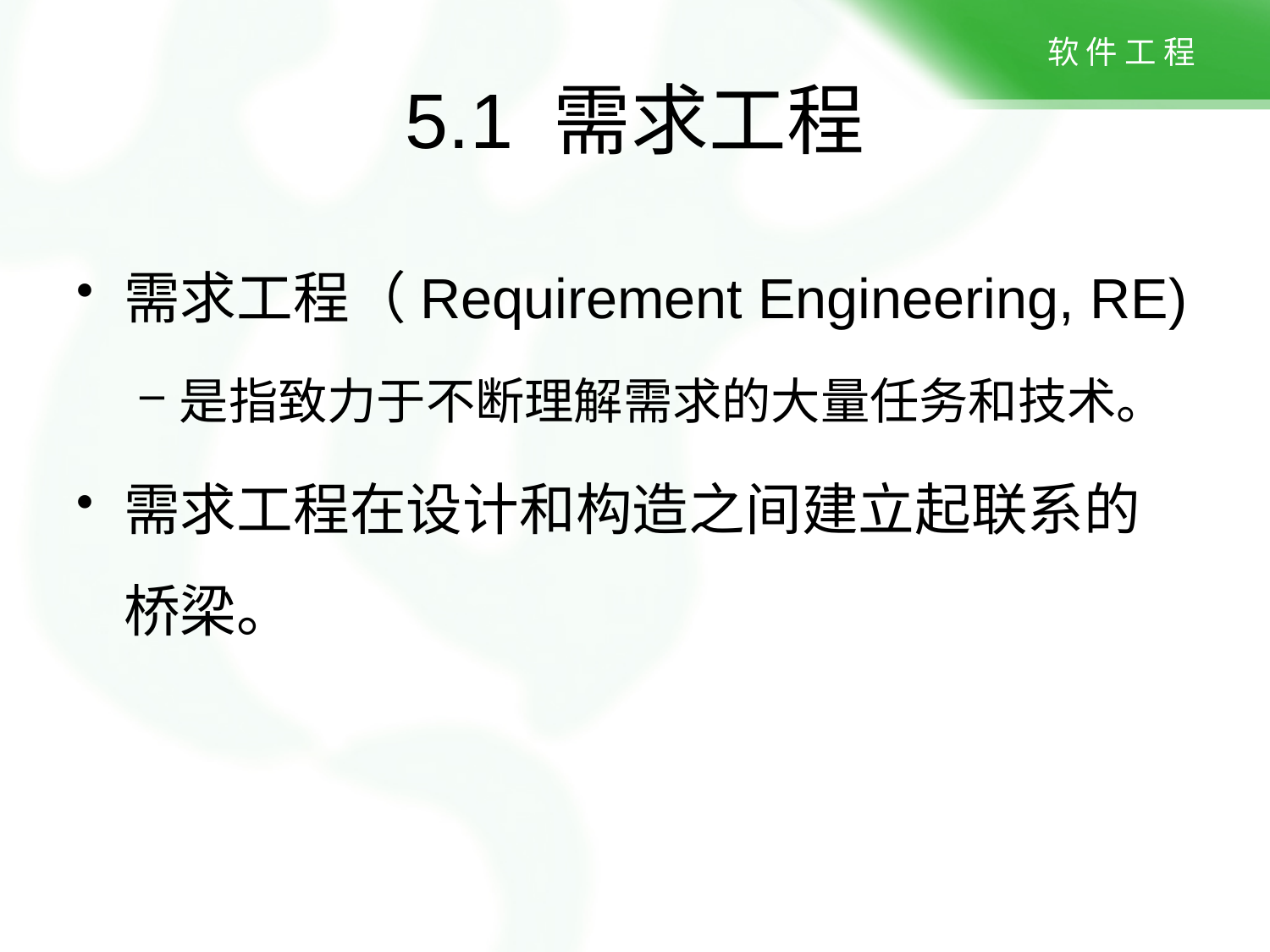

# 5.1 需求工程
需求工程（Requirement Engineering, RE)
是指致力于不断理解需求的大量任务和技术。
需求工程在设计和构造之间建立起联系的桥梁。